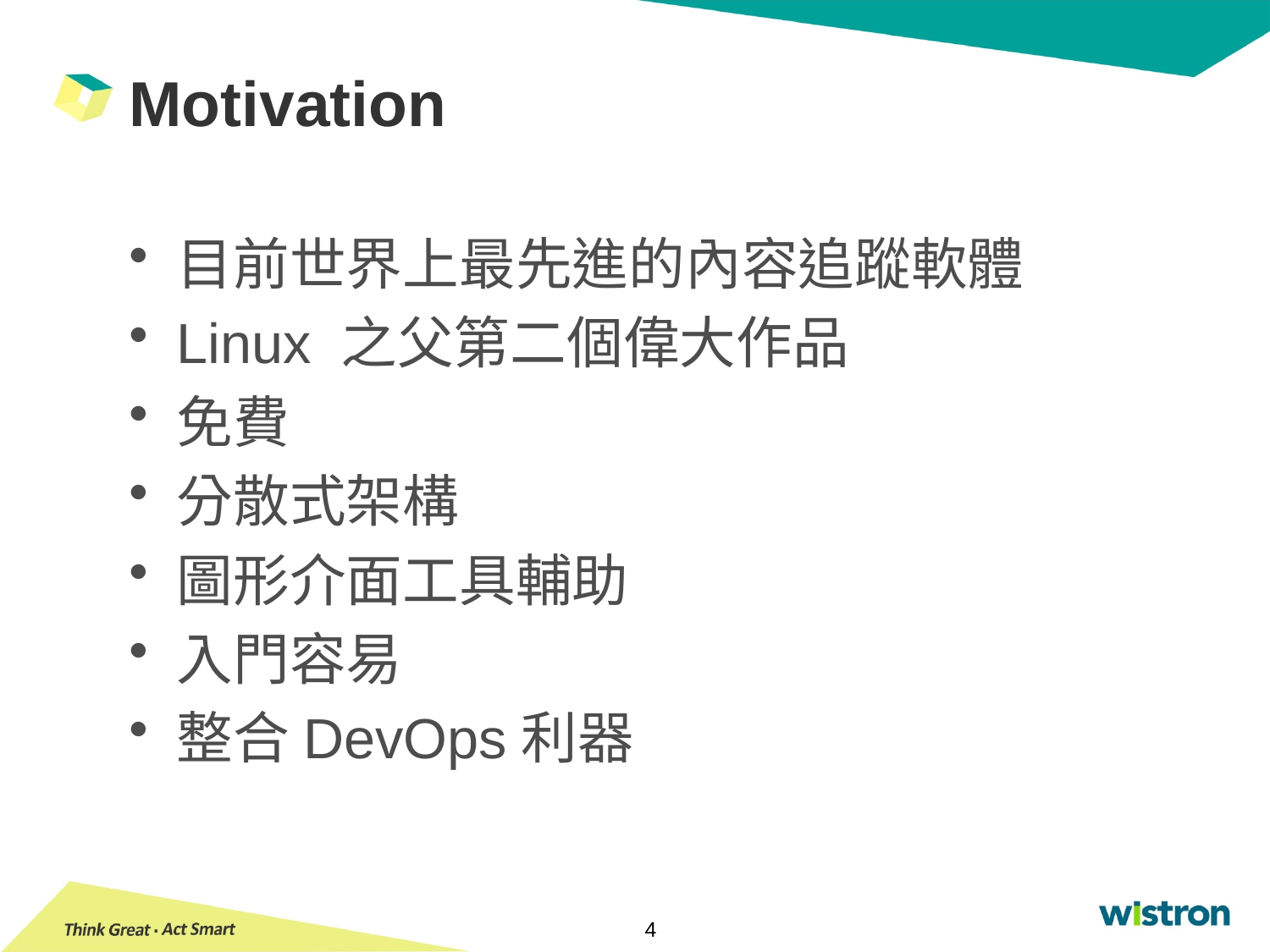

# Motivation
目前世界上最先進的內容追蹤軟體
Linux 之父第二個偉大作品
免費
分散式架構
圖形介面工具輔助
入門容易
整合DevOps利器

4